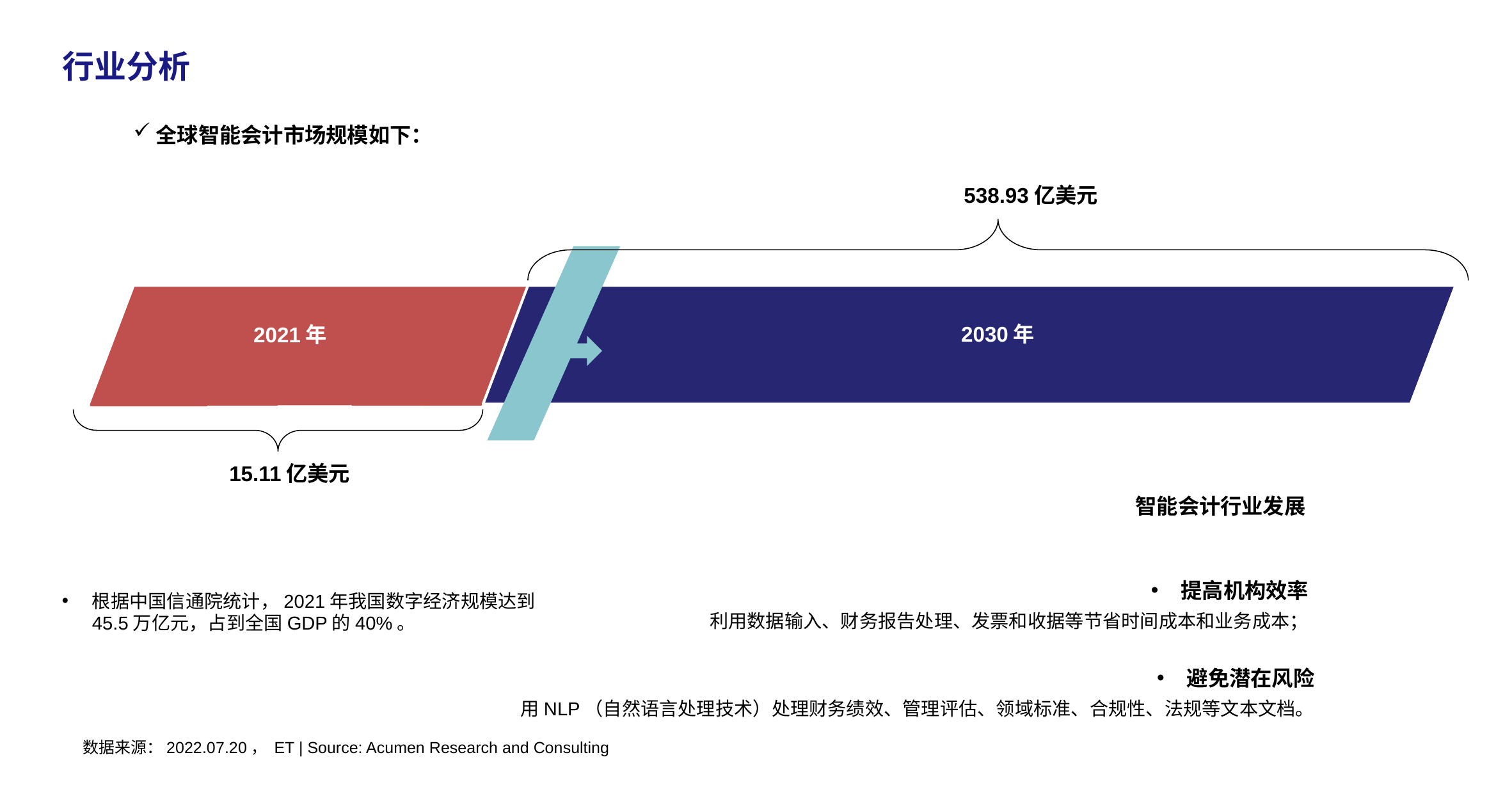

行业分析
全球智能会计市场规模如下：
538.93亿美元

2030年
2021年

20.6%

15.11亿美元
智能会计行业发展
提高机构效率
利用数据输入、财务报告处理、发票和收据等节省时间成本和业务成本；
根据中国信通院统计，2021年我国数字经济规模达到 45.5万亿元，占到全国GDP的40%。
避免潜在风险
用NLP（自然语言处理技术）处理财务绩效、管理评估、领域标准、合规性、法规等文本文档。
数据来源：2022.07.20， ET | Source: Acumen Research and Consulting